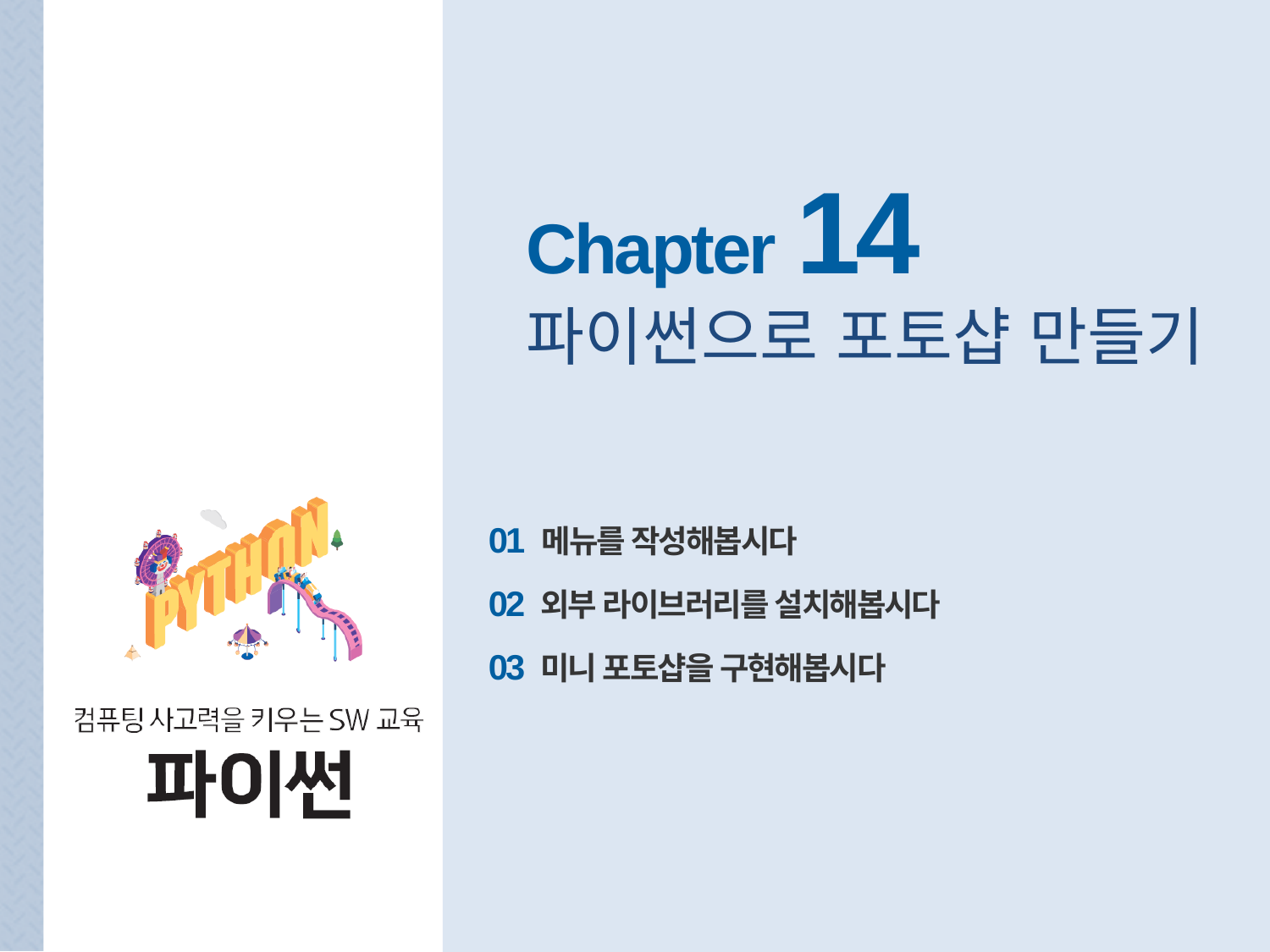

Chapter 14
파이썬으로 포토샵 만들기
01 메뉴를 작성해봅시다
02 외부 라이브러리를 설치해봅시다
03 미니 포토샵을 구현해봅시다